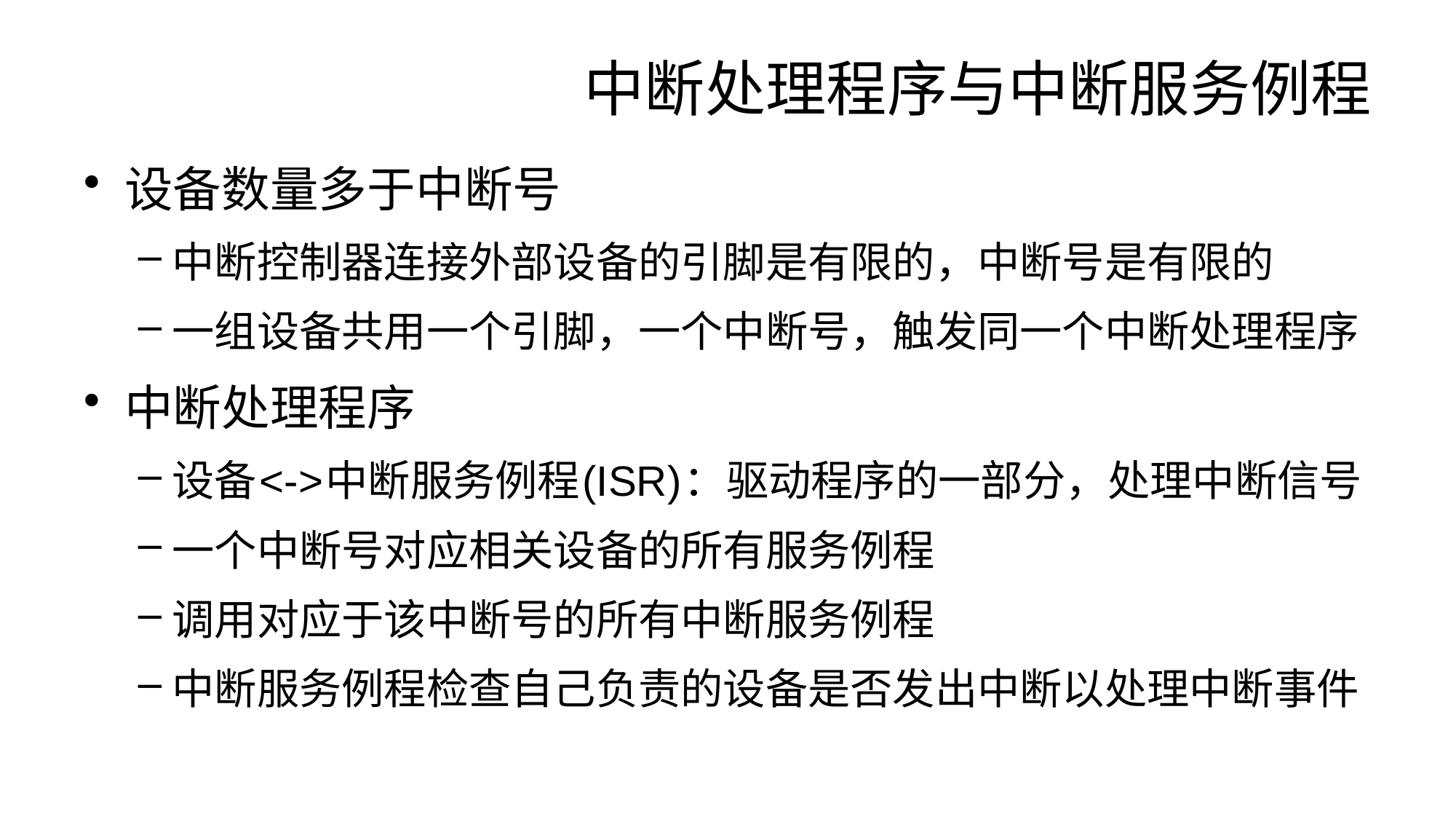

# 中断处理程序与中断服务例程
设备数量多于中断号
中断控制器连接外部设备的引脚是有限的，中断号是有限的
一组设备共用一个引脚，一个中断号，触发同一个中断处理程序
中断处理程序
设备<->中断服务例程(ISR)：驱动程序的一部分，处理中断信号
一个中断号对应相关设备的所有服务例程
调用对应于该中断号的所有中断服务例程
中断服务例程检查自己负责的设备是否发出中断以处理中断事件